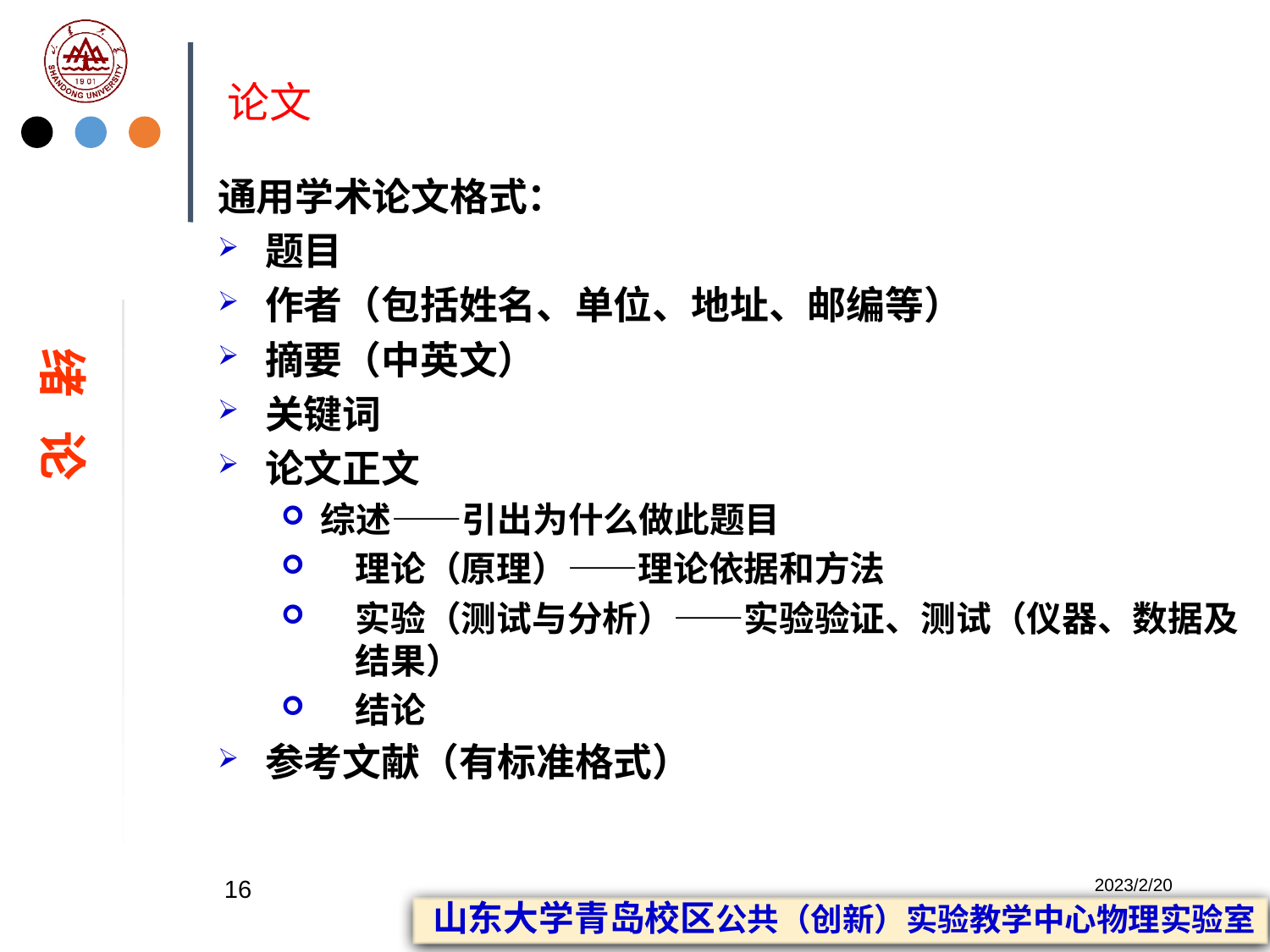

# 论文
通用学术论文格式：
题目
作者（包括姓名、单位、地址、邮编等）
摘要（中英文）
关键词
论文正文
综述——引出为什么做此题目
理论（原理）——理论依据和方法
实验（测试与分析）——实验验证、测试（仪器、数据及结果）
结论
参考文献（有标准格式）
绪   论
16
2023/2/20